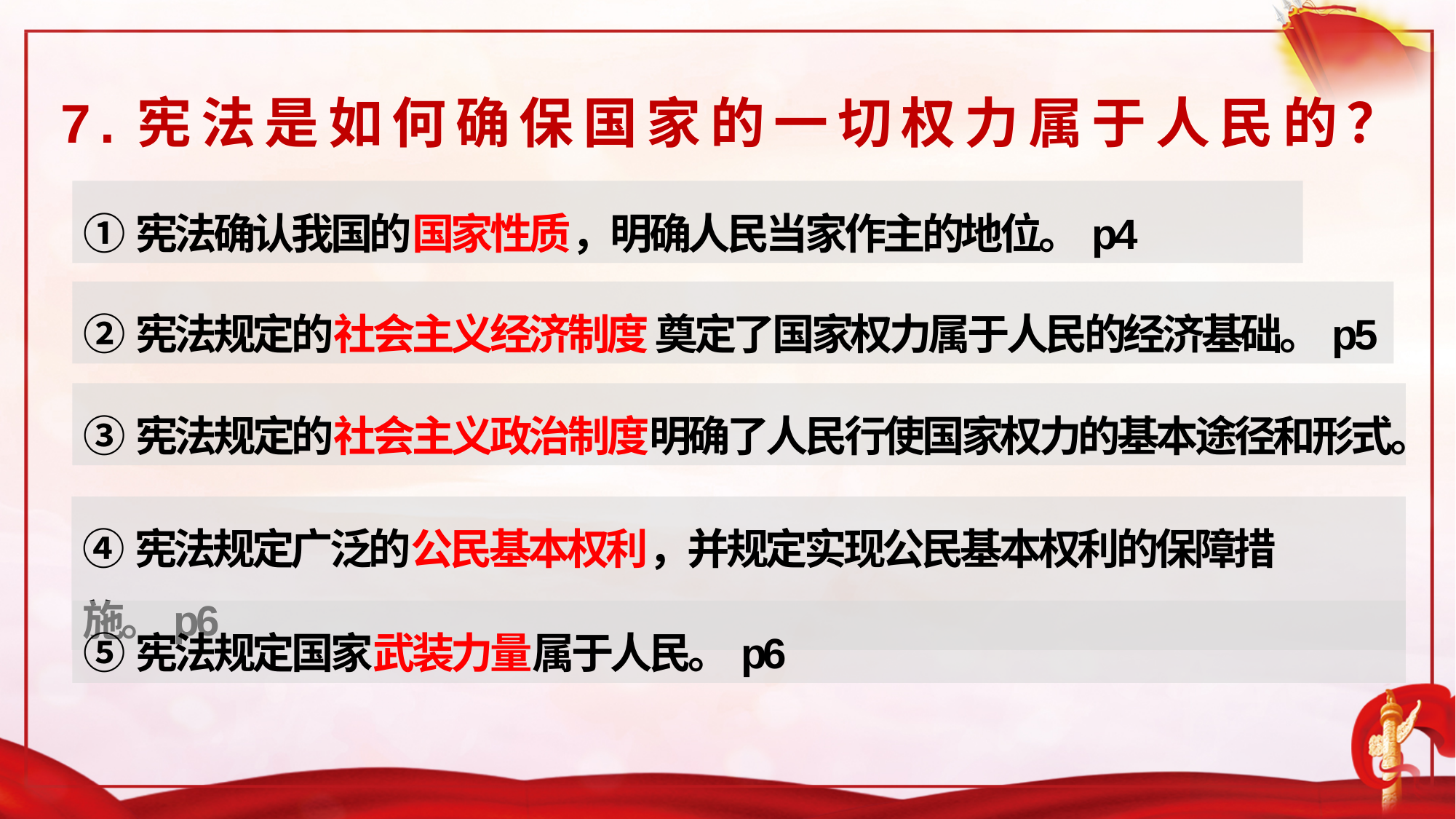

7.宪法是如何确保国家的一切权力属于人民的？
①宪法确认我国的国家性质，明确人民当家作主的地位。p4
②宪法规定的社会主义经济制度 奠定了国家权力属于人民的经济基础。p5
③宪法规定的社会主义政治制度明确了人民行使国家权力的基本途径和形式。
④宪法规定广泛的公民基本权利，并规定实现公民基本权利的保障措施。p6
⑤宪法规定国家武装力量属于人民。p6